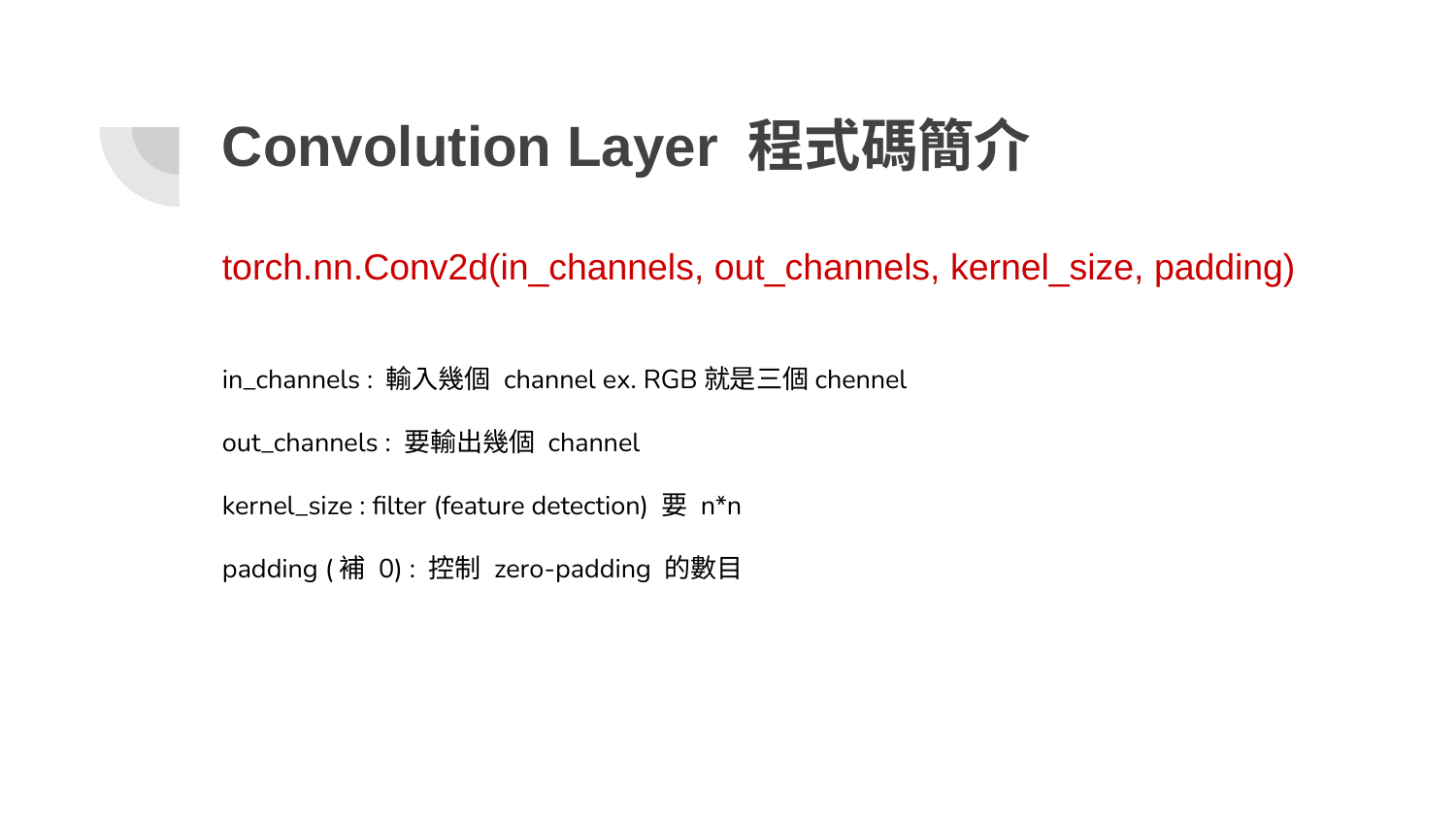

# Convolution Layer 程式碼簡介
torch.nn.Conv2d(in_channels, out_channels, kernel_size, padding)
in_channels : 輸入幾個 channel ex. RGB就是三個chennel

out_channels : 要輸出幾個 channel

kernel_size : filter (feature detection) 要 n*n

padding (補 0) : 控制 zero-padding 的數目